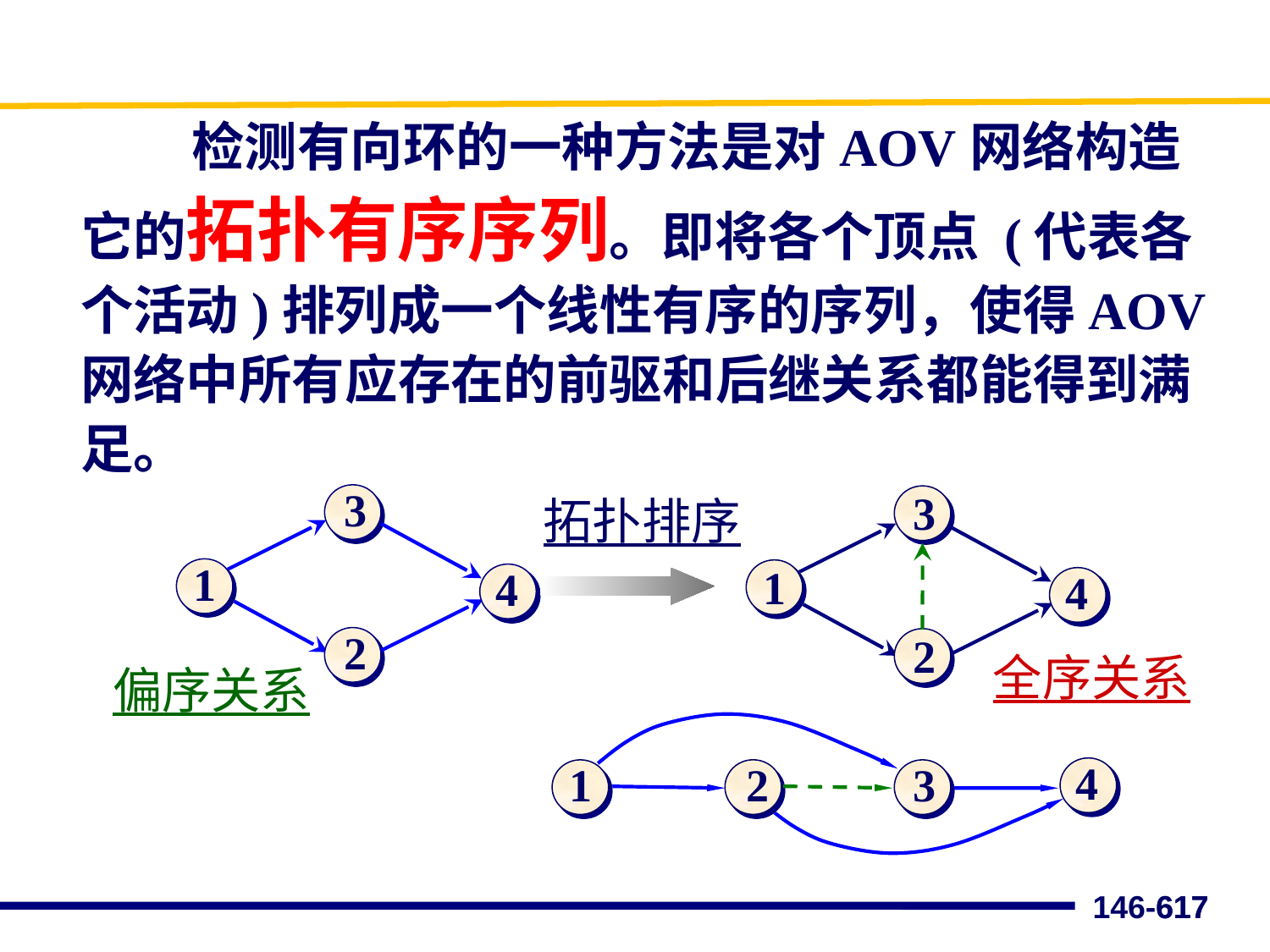

检测有向环的一种方法是对AOV网络构造它的拓扑有序序列。即将各个顶点 (代表各个活动)排列成一个线性有序的序列，使得AOV网络中所有应存在的前驱和后继关系都能得到满足。
3

1
4

2

3

1
4

2

拓扑排序

全序关系
偏序关系

4
1
2
3

617
146-617